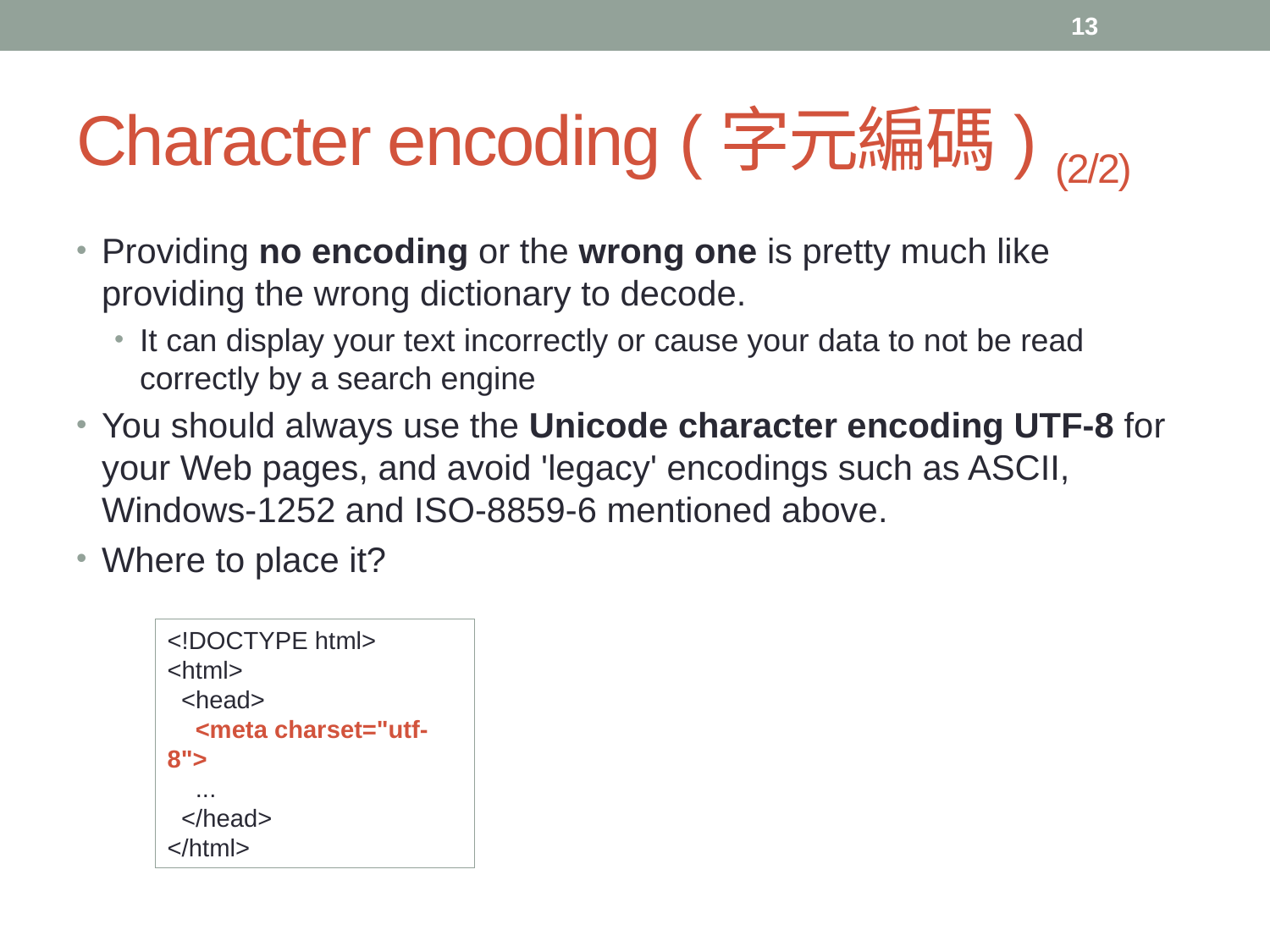

13
# Character encoding (字元編碼) (2/2)
Providing no encoding or the wrong one is pretty much like providing the wrong dictionary to decode.
It can display your text incorrectly or cause your data to not be read correctly by a search engine
You should always use the Unicode character encoding UTF-8 for your Web pages, and avoid 'legacy' encodings such as ASCII, Windows-1252 and ISO-8859-6 mentioned above.
Where to place it?

<!DOCTYPE html>
<html>
  <head>
    <meta charset="utf-8">
    ...
  </head>
</html>